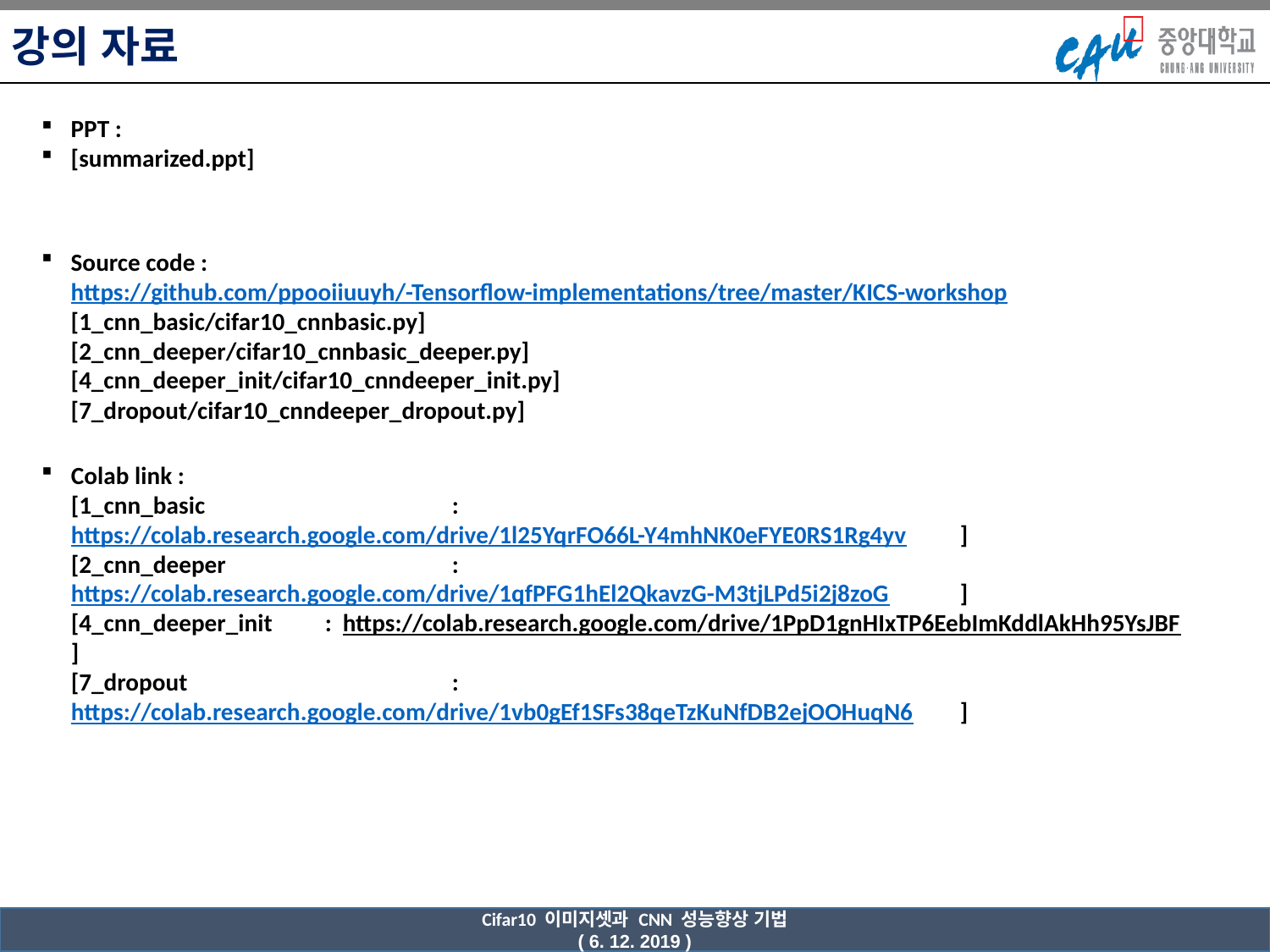

강의 자료
PPT :
[summarized.ppt]
Source code : https://github.com/ppooiiuuyh/-Tensorflow-implementations/tree/master/KICS-workshop
[1_cnn_basic/cifar10_cnnbasic.py]
[2_cnn_deeper/cifar10_cnnbasic_deeper.py]
[4_cnn_deeper_init/cifar10_cnndeeper_init.py]
[7_dropout/cifar10_cnndeeper_dropout.py]

Colab link :
[1_cnn_basic		:  https://colab.research.google.com/drive/1l25YqrFO66L-Y4mhNK0eFYE0RS1Rg4yv 	]
[2_cnn_deeper 		:  https://colab.research.google.com/drive/1qfPFG1hEl2QkavzG-M3tjLPd5i2j8zoG 	]
[4_cnn_deeper_init 	:  https://colab.research.google.com/drive/1PpD1gnHIxTP6EebImKddlAkHh95YsJBF 	]
[7_dropout  		:  https://colab.research.google.com/drive/1vb0gEf1SFs38qeTzKuNfDB2ejOOHuqN6 	]